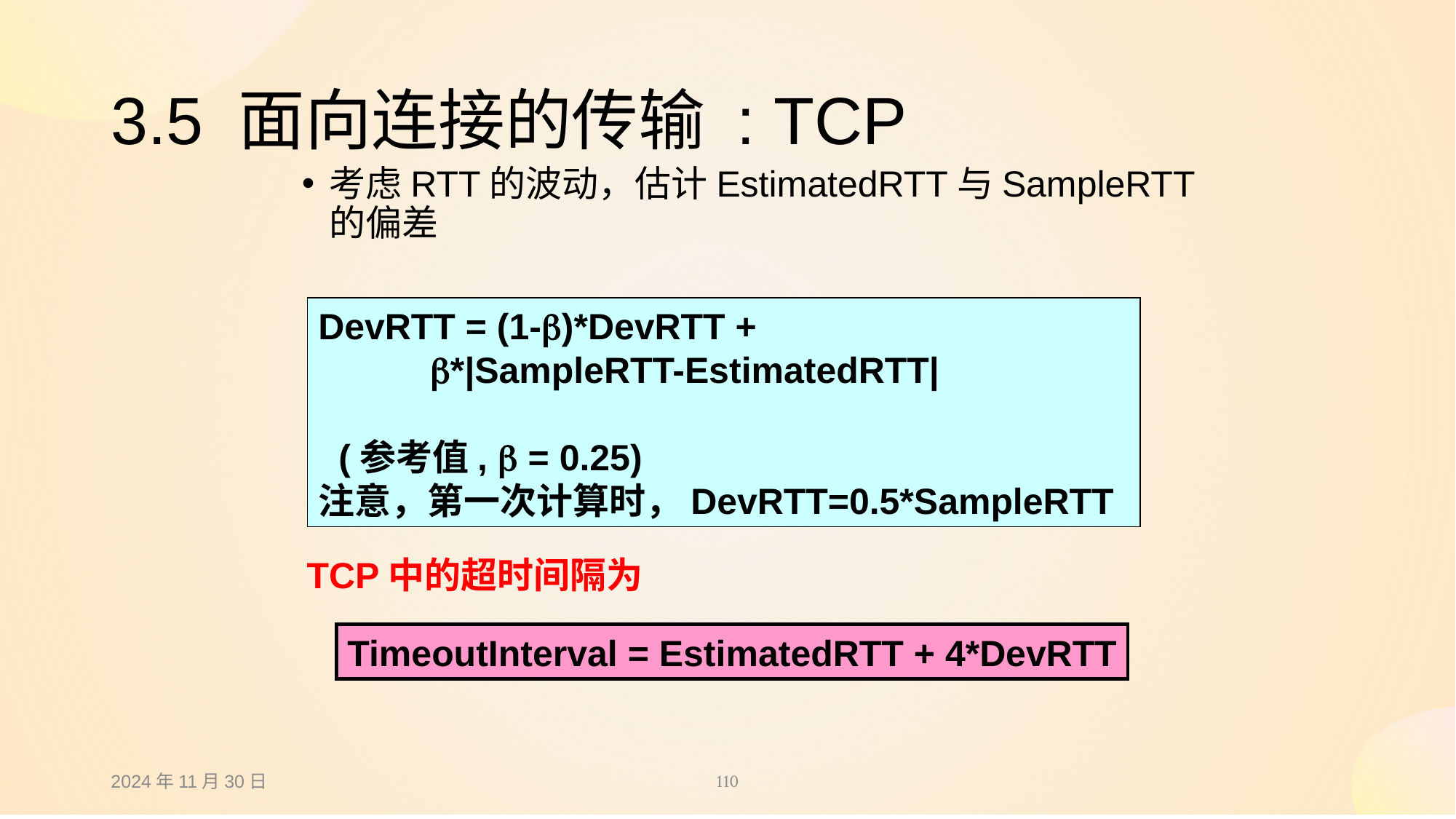

# 3.5 面向连接的传输 : TCP
考虑RTT的波动，估计EstimatedRTT与SampleRTT的偏差
DevRTT = (1-β)*DevRTT +
           β*|SampleRTT-EstimatedRTT|

  (参考值, β = 0.25)
注意，第一次计算时，DevRTT=0.5*SampleRTT
TCP中的超时间隔为
TimeoutInterval = EstimatedRTT + 4*DevRTT
2024年11月30日
110